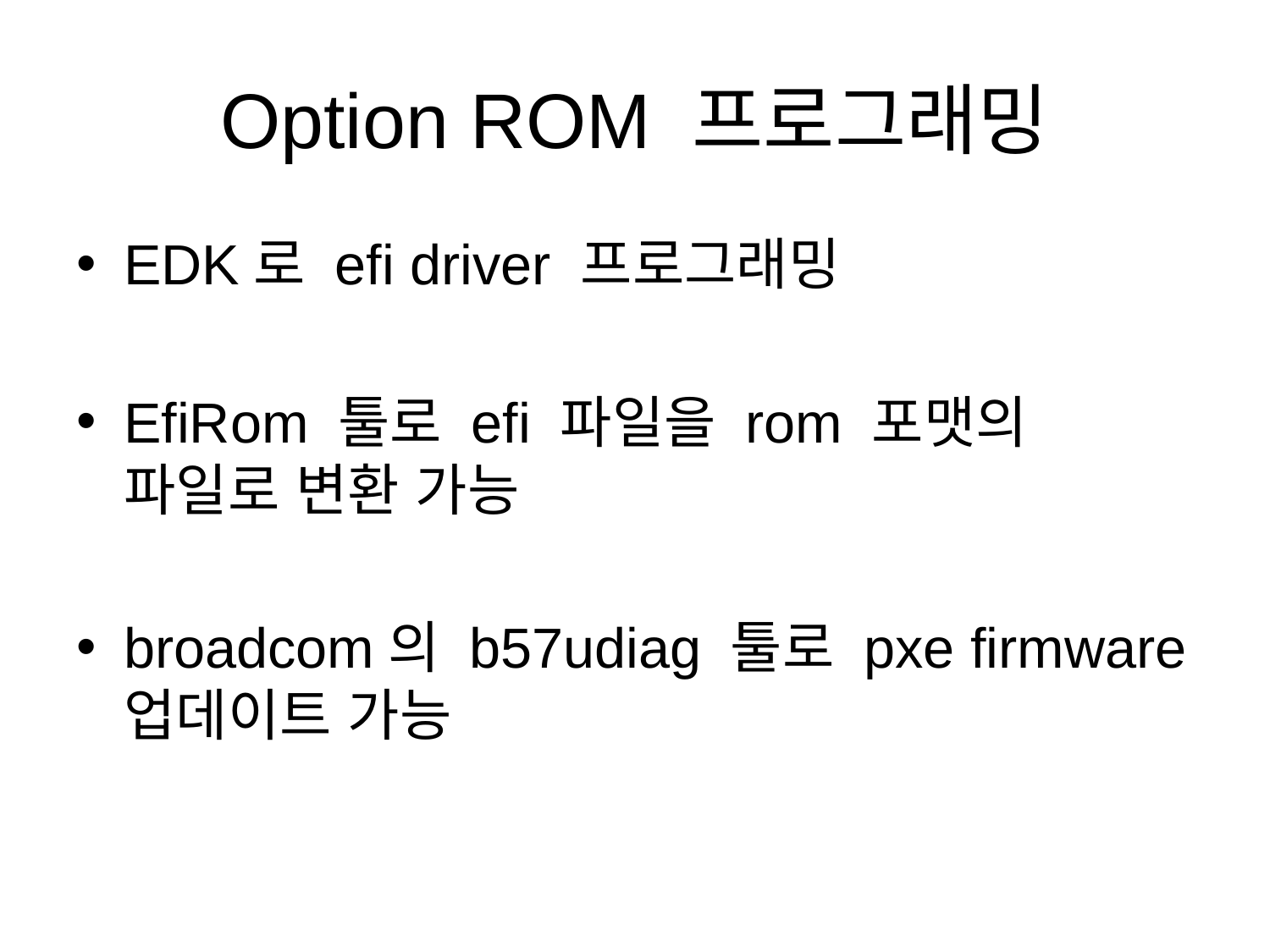

# Option ROM 프로그래밍
EDK로 efi driver 프로그래밍

EfiRom 툴로 efi 파일을 rom 포맷의 파일로 변환 가능

broadcom의 b57udiag 툴로 pxe firmware 업데이트 가능